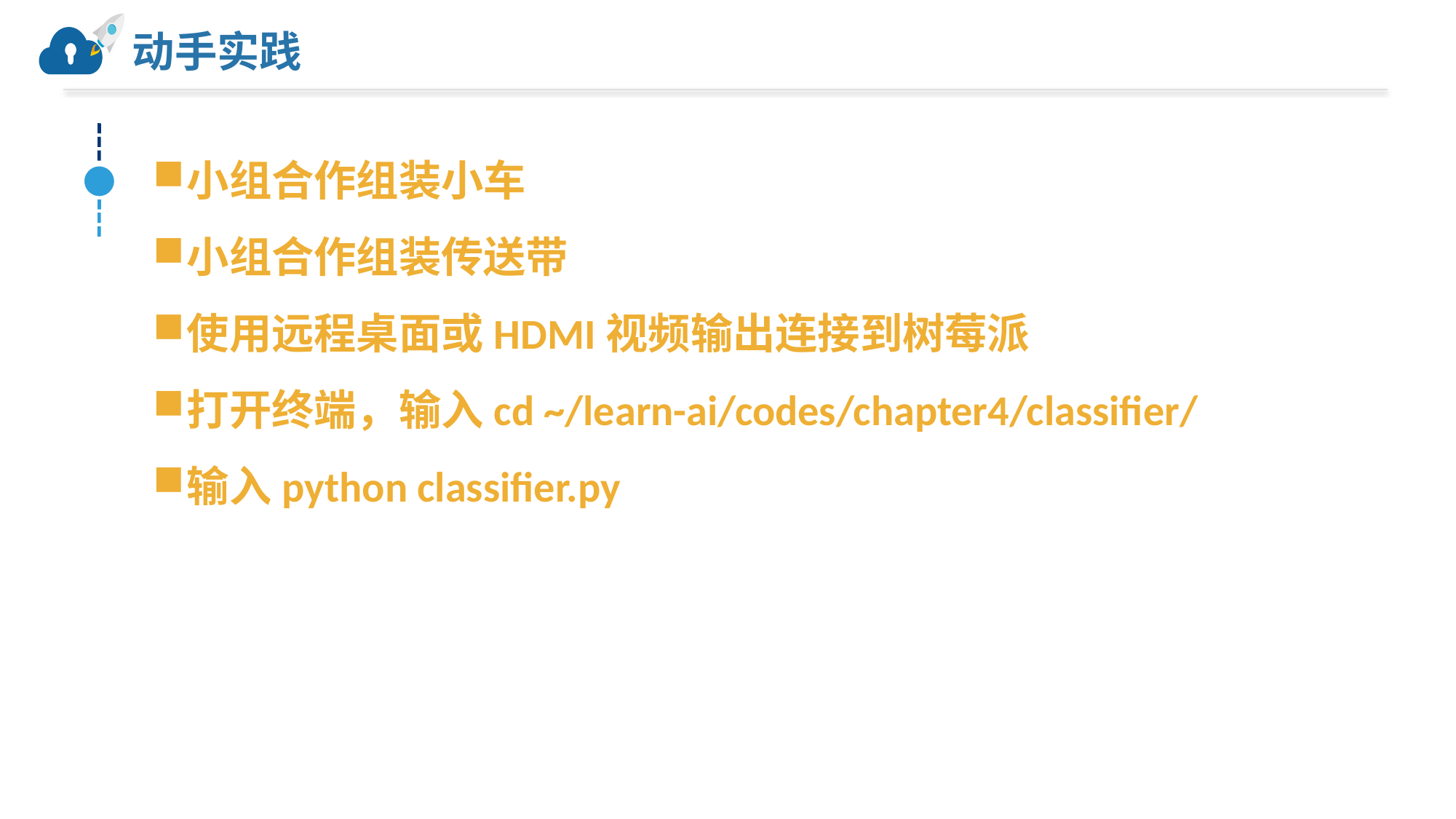

# 动手实践

小组合作组装小车
小组合作组装传送带
使用远程桌面或HDMI视频输出连接到树莓派
打开终端，输入cd ~/learn-ai/codes/chapter4/classifier/
输入python classifier.py